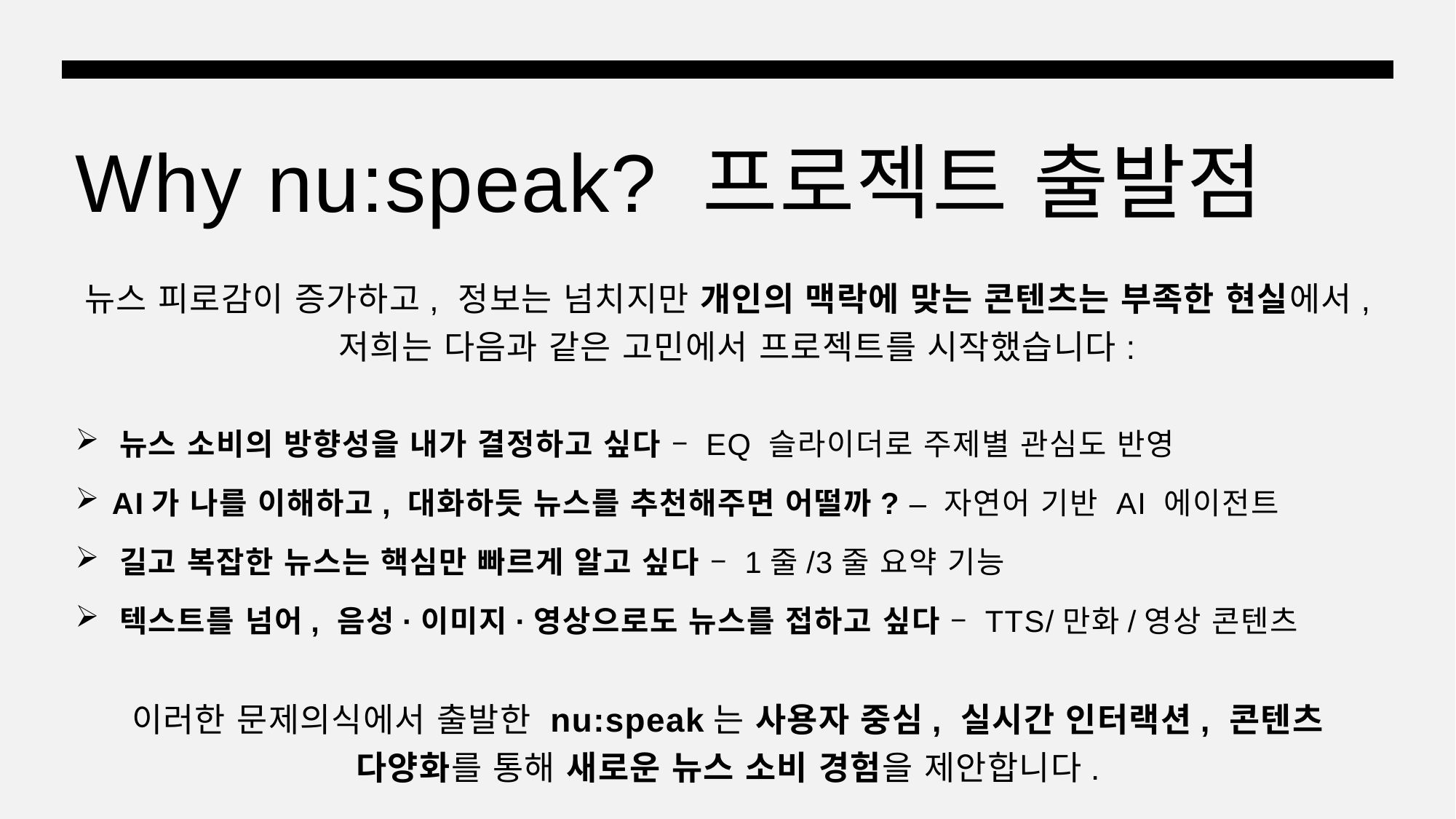

# Why nu:speak? 프로젝트 출발점
뉴스 피로감이 증가하고, 정보는 넘치지만 개인의 맥락에 맞는 콘텐츠는 부족한 현실에서,
 저희는 다음과 같은 고민에서 프로젝트를 시작했습니다:

 뉴스 소비의 방향성을 내가 결정하고 싶다 – EQ 슬라이더로 주제별 관심도 반영
 AI가 나를 이해하고, 대화하듯 뉴스를 추천해주면 어떨까? – 자연어 기반 AI 에이전트
 길고 복잡한 뉴스는 핵심만 빠르게 알고 싶다 – 1줄/3줄 요약 기능
 텍스트를 넘어, 음성·이미지·영상으로도 뉴스를 접하고 싶다 – TTS/만화/영상 콘텐츠

이러한 문제의식에서 출발한 nu:speak는 사용자 중심, 실시간 인터랙션, 콘텐츠 다양화를 통해 새로운 뉴스 소비 경험을 제안합니다.